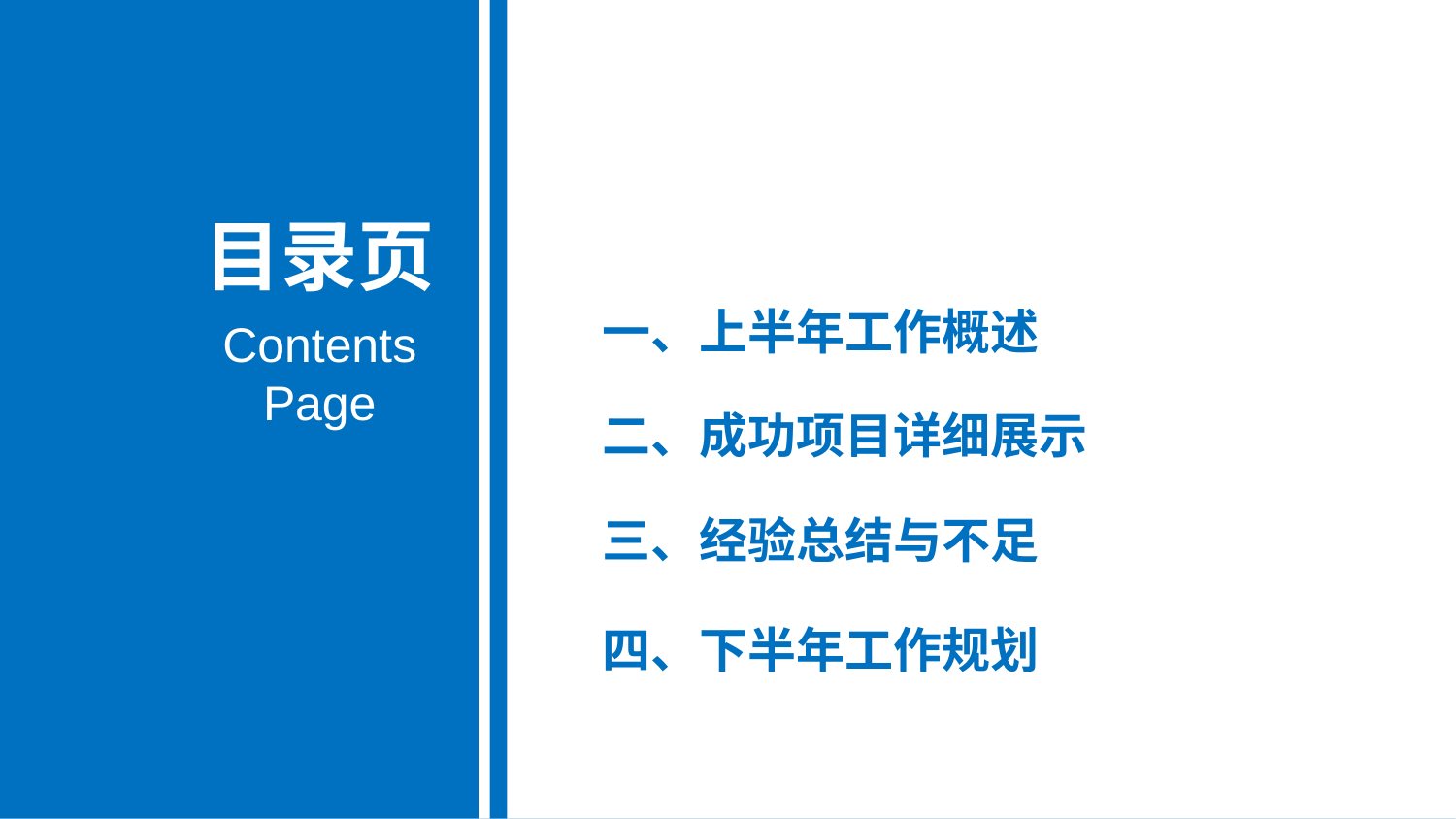

目录页
一、上半年工作概述
Contents Page
二、成功项目详细展示
三、经验总结与不足
四、下半年工作规划